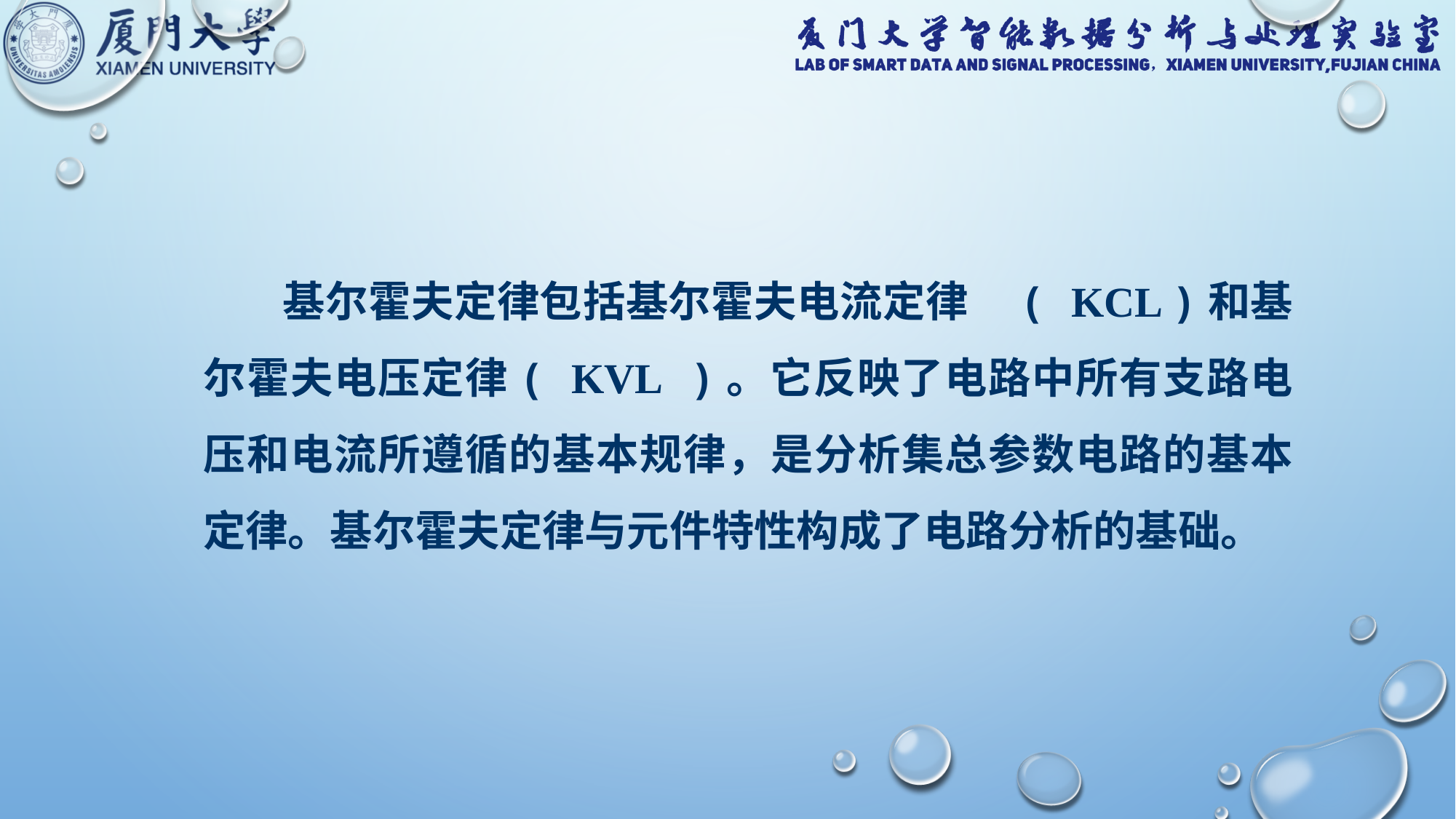

基尔霍夫定律包括基尔霍夫电流定律    ( KCL )和基尔霍夫电压定律( KVL )。它反映了电路中所有支路电压和电流所遵循的基本规律，是分析集总参数电路的基本定律。基尔霍夫定律与元件特性构成了电路分析的基础。
5